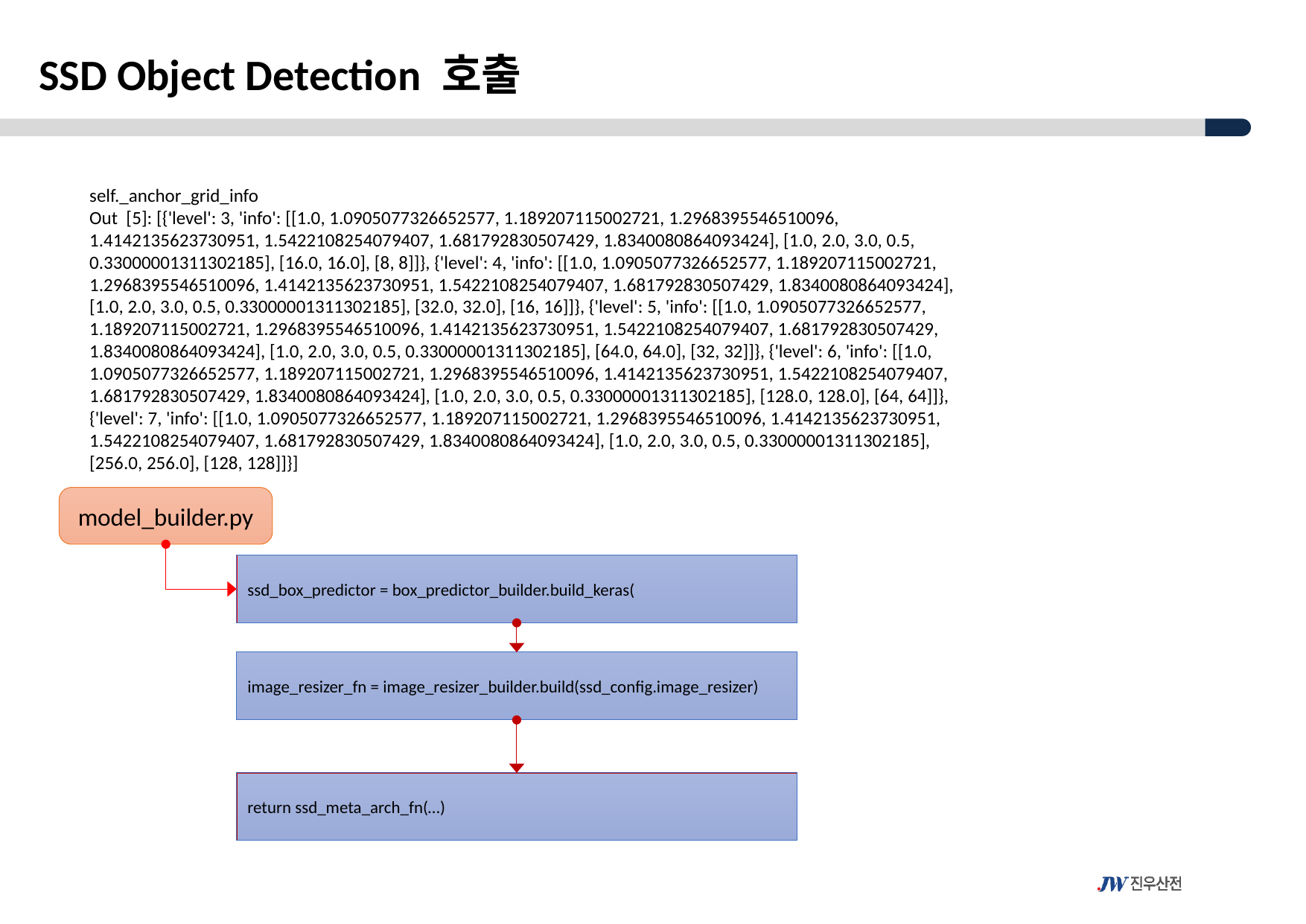

SSD Object Detection 호출
self._anchor_grid_info
Out  [5]: [{'level': 3, 'info': [[1.0, 1.0905077326652577, 1.189207115002721, 1.2968395546510096, 1.4142135623730951, 1.5422108254079407, 1.681792830507429, 1.8340080864093424], [1.0, 2.0, 3.0, 0.5, 0.33000001311302185], [16.0, 16.0], [8, 8]]}, {'level': 4, 'info': [[1.0, 1.0905077326652577, 1.189207115002721, 1.2968395546510096, 1.4142135623730951, 1.5422108254079407, 1.681792830507429, 1.8340080864093424], [1.0, 2.0, 3.0, 0.5, 0.33000001311302185], [32.0, 32.0], [16, 16]]}, {'level': 5, 'info': [[1.0, 1.0905077326652577, 1.189207115002721, 1.2968395546510096, 1.4142135623730951, 1.5422108254079407, 1.681792830507429, 1.8340080864093424], [1.0, 2.0, 3.0, 0.5, 0.33000001311302185], [64.0, 64.0], [32, 32]]}, {'level': 6, 'info': [[1.0, 1.0905077326652577, 1.189207115002721, 1.2968395546510096, 1.4142135623730951, 1.5422108254079407, 1.681792830507429, 1.8340080864093424], [1.0, 2.0, 3.0, 0.5, 0.33000001311302185], [128.0, 128.0], [64, 64]]}, {'level': 7, 'info': [[1.0, 1.0905077326652577, 1.189207115002721, 1.2968395546510096, 1.4142135623730951, 1.5422108254079407, 1.681792830507429, 1.8340080864093424], [1.0, 2.0, 3.0, 0.5, 0.33000001311302185], [256.0, 256.0], [128, 128]]}]
model_builder.py
ssd_box_predictor = box_predictor_builder.build_keras(
image_resizer_fn = image_resizer_builder.build(ssd_config.image_resizer)
return ssd_meta_arch_fn(…)